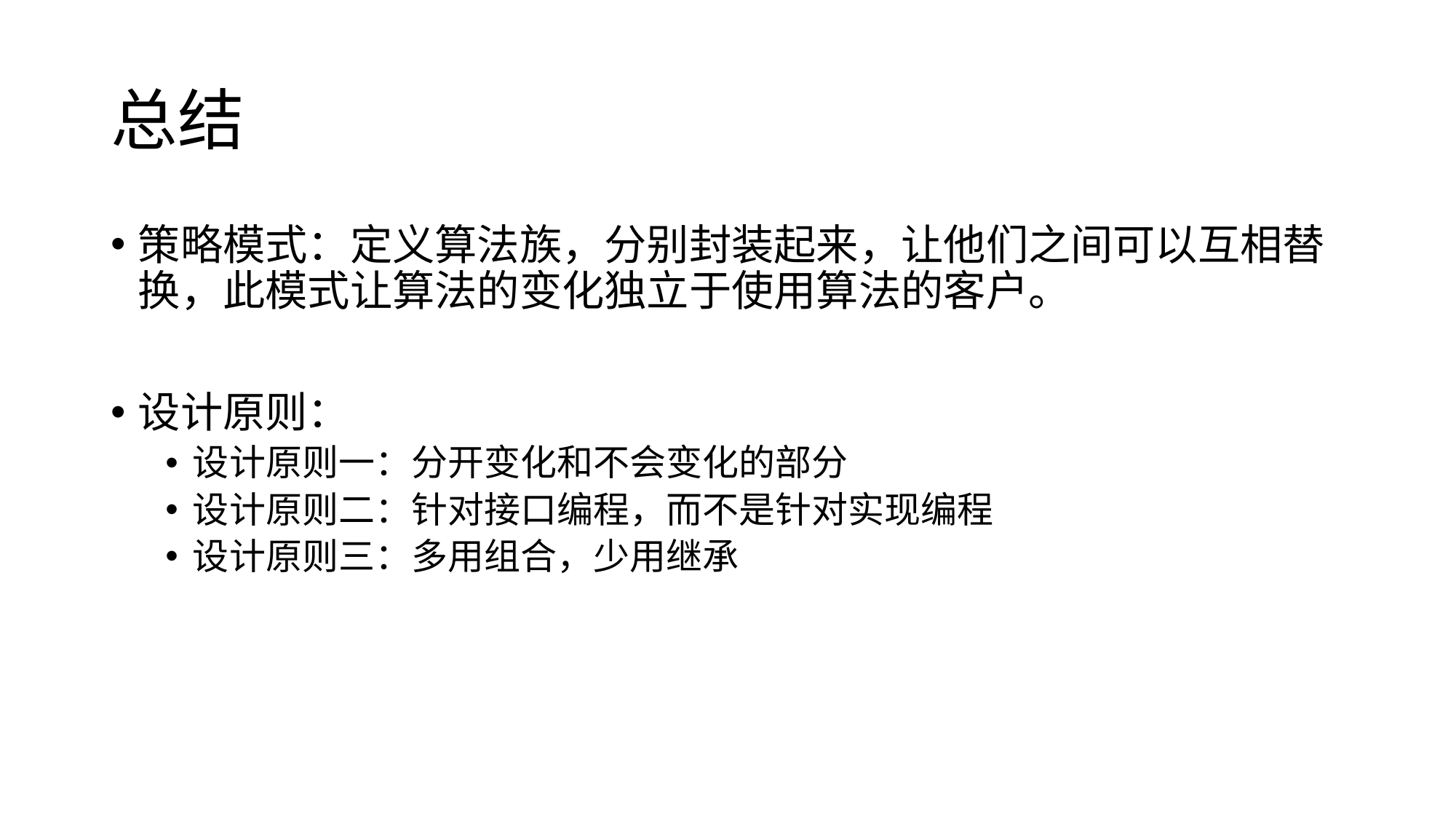

# 总结
策略模式：定义算法族，分别封装起来，让他们之间可以互相替换，此模式让算法的变化独立于使用算法的客户。

设计原则：
设计原则一：分开变化和不会变化的部分
设计原则二：针对接口编程，而不是针对实现编程
设计原则三：多用组合，少用继承